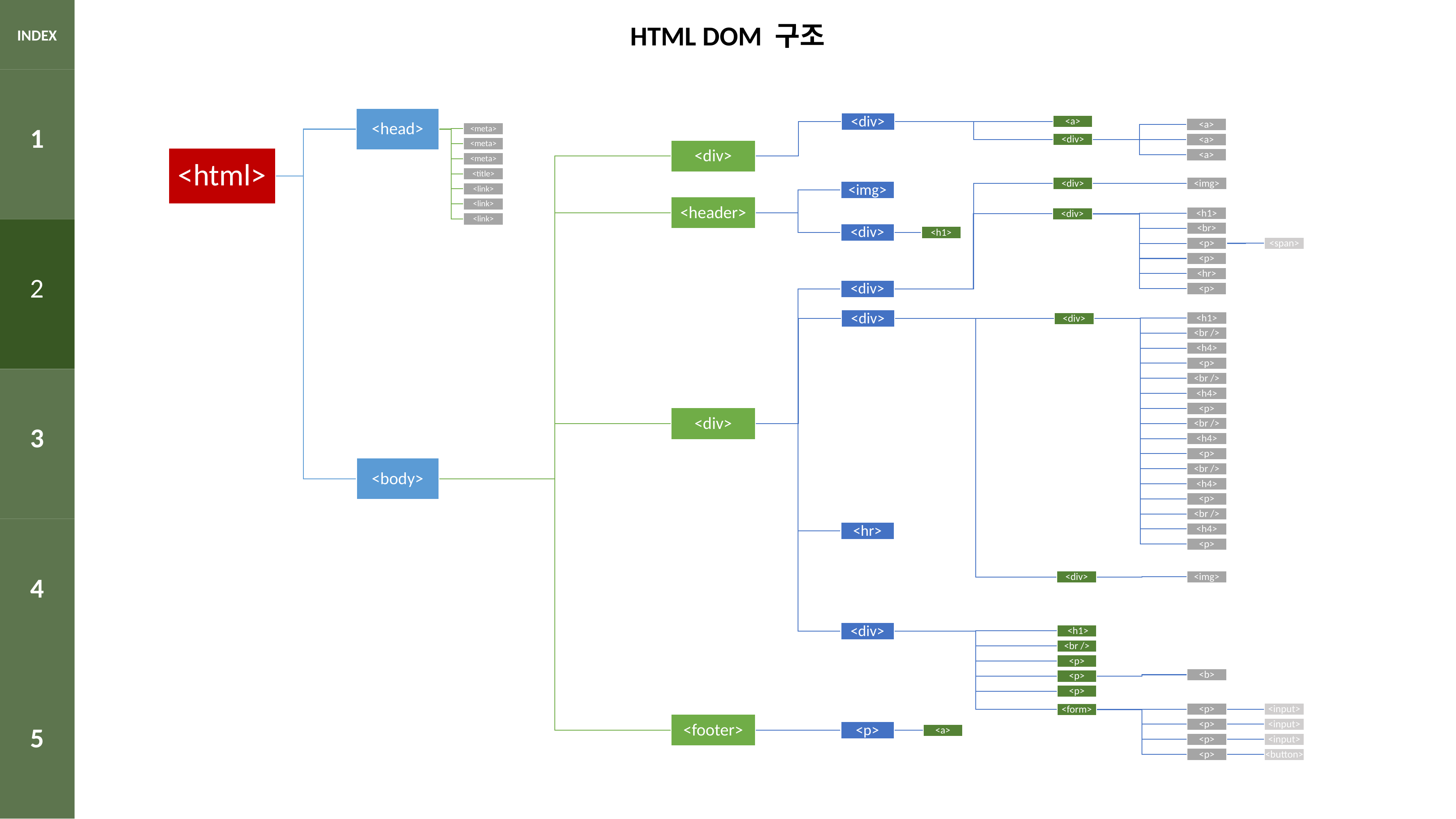

HTML DOM 구조
INDEX
1

<html>
<head>
<meta>
<meta>
<meta>
<title>
<link>
<link>
<link>
<body>
<div>
<div>
<a>
<div>
<a>
<a>
<a>
<header>
<img>
<div>
<h1>
<div>
<div>
<div>
<img>
<div>
<h1>
<br>
<p>
<span>
<p>
<hr>
<p>
<div>
<div>
<h1>
<br />
<h4>
<p>
<br />
<h4>
<p>
<br />
<h4>
<p>
<br />
<h4>
<p>
<br />
<h4>
<p>
<div>
<img>
<hr>
<div>
 <h1>
<br />
<p>
<p>
<b>
<p>
<form>
<p>
<input>
<p>
<input>
<p>
<input>
<p>
<button>
<footer>
<p>
<a>
2

3

4

5